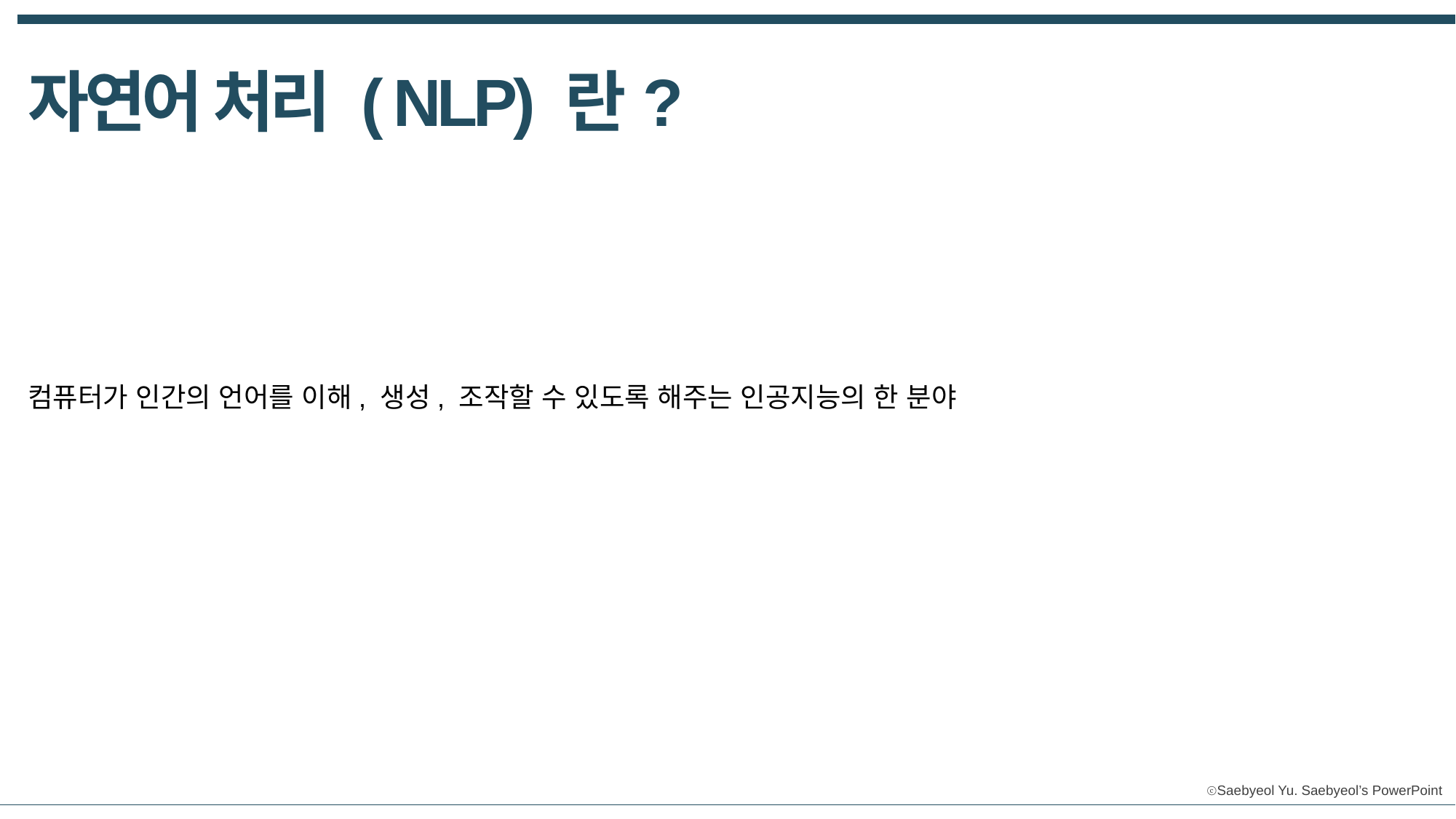

자연어 처리 ( NLP) 란?
1, 내용을 입력하세요
컴퓨터가 인간의 언어를 이해, 생성, 조작할 수 있도록 해주는 인공지능의 한 분야
2, 내용을 입력하세요
3, 내용을 입력하세요